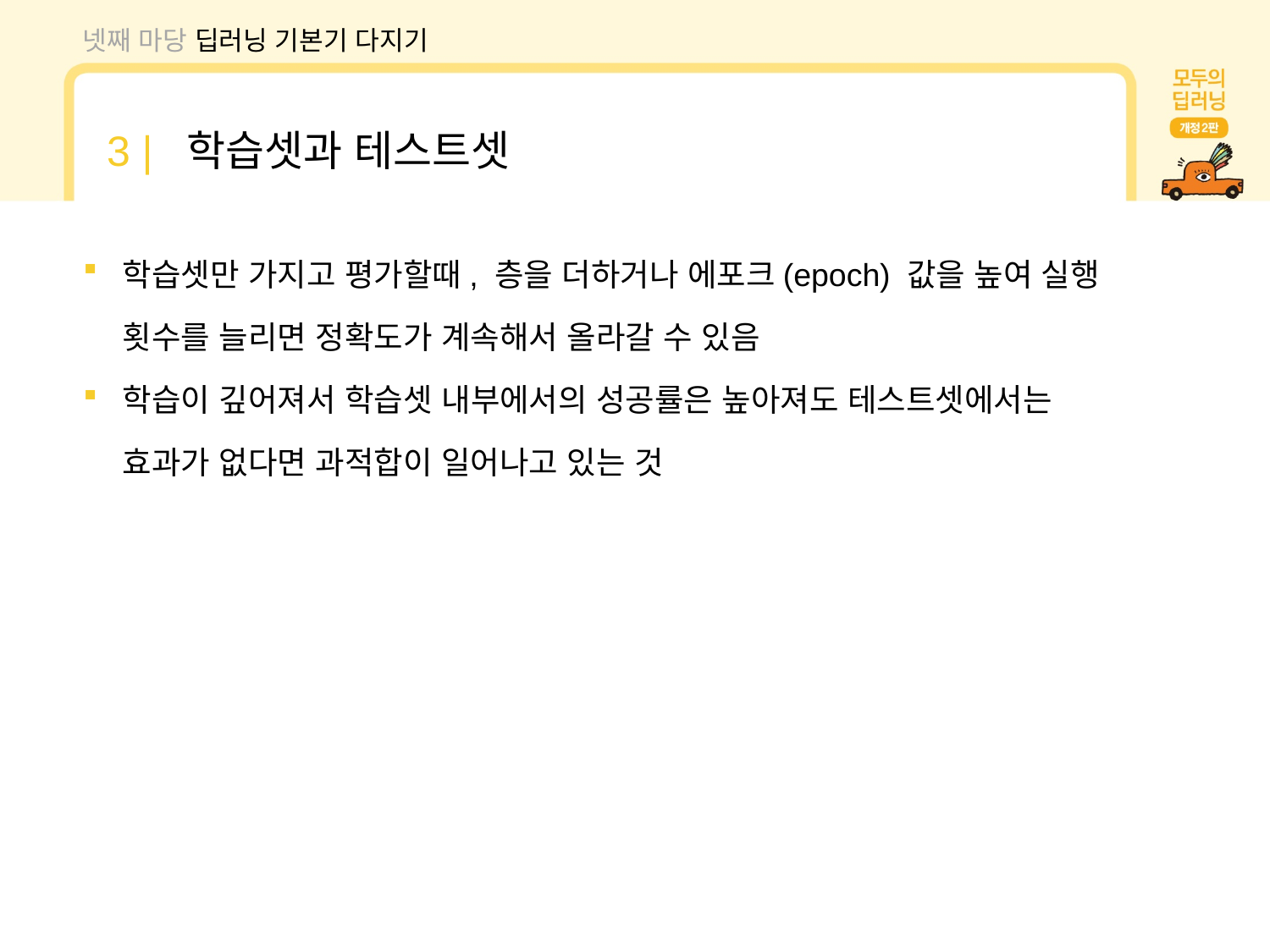

넷째 마당 딥러닝 기본기 다지기
3 |  학습셋과 테스트셋
학습셋만 가지고 평가할때, 층을 더하거나 에포크(epoch) 값을 높여 실행 횟수를 늘리면 정확도가 계속해서 올라갈 수 있음
학습이 깊어져서 학습셋 내부에서의 성공률은 높아져도 테스트셋에서는 효과가 없다면 과적합이 일어나고 있는 것